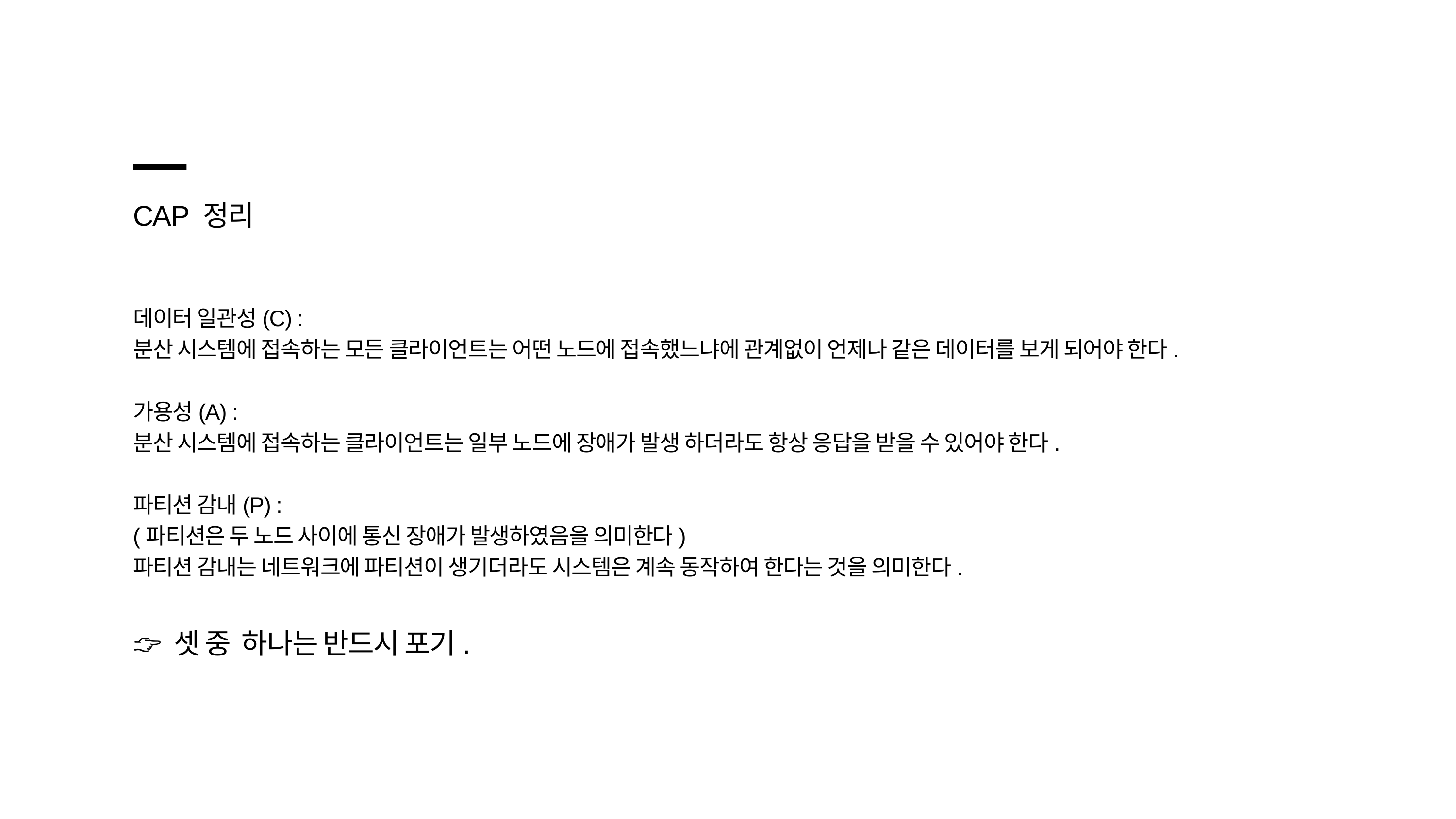

CAP 정리
데이터 일관성(C) :
분산 시스템에 접속하는 모든 클라이언트는 어떤 노드에 접속했느냐에 관계없이 언제나 같은 데이터를 보게 되어야 한다.

가용성(A) :
분산 시스템에 접속하는 클라이언트는 일부 노드에 장애가 발생 하더라도 항상 응답을 받을 수 있어야 한다.

파티션 감내(P) :
(파티션은 두 노드 사이에 통신 장애가 발생하였음을 의미한다)
파티션 감내는 네트워크에 파티션이 생기더라도 시스템은 계속 동작하여 한다는 것을 의미한다.
👉 셋 중  하나는 반드시 포기.